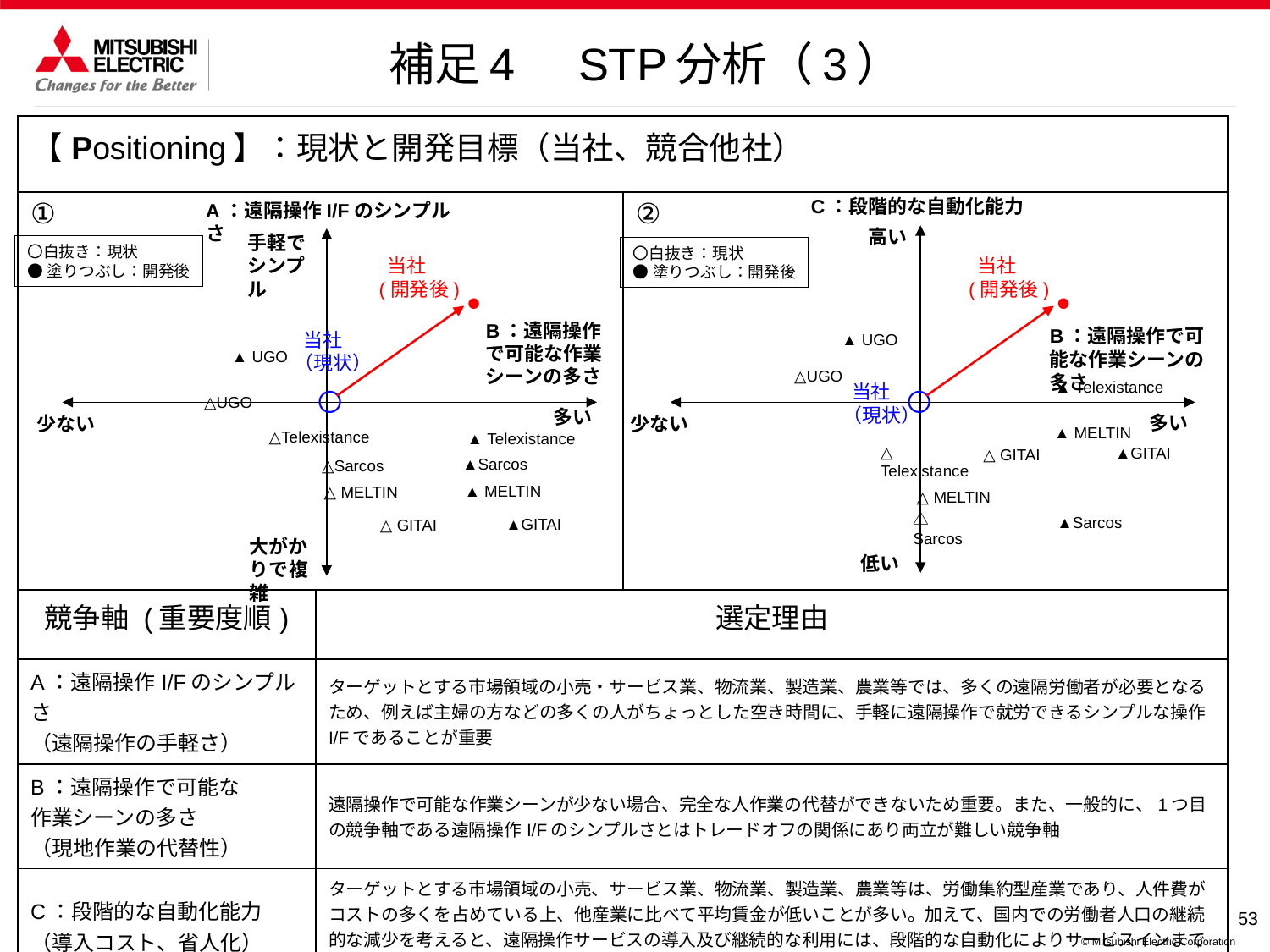

補足4　STP分析（3）
| 【Positioning】：現状と開発目標（当社、競合他社） |  |  |
| --- | --- | --- |
| ① |  | ② |
| 競争軸 (重要度順) | 選定理由 |  |
| A：遠隔操作I/Fのシンプルさ （遠隔操作の手軽さ） | ターゲットとする市場領域の小売・サービス業、物流業、製造業、農業等では、多くの遠隔労働者が必要となるため、例えば主婦の方などの多くの人がちょっとした空き時間に、手軽に遠隔操作で就労できるシンプルな操作I/Fであることが重要 |  |
| B：遠隔操作で可能な 作業シーンの多さ （現地作業の代替性） | 遠隔操作で可能な作業シーンが少ない場合、完全な人作業の代替ができないため重要。また、一般的に、1つ目の競争軸である遠隔操作I/Fのシンプルさとはトレードオフの関係にあり両立が難しい競争軸 |  |
| C：段階的な自動化能力 （導入コスト、省人化） | ターゲットとする市場領域の小売、サービス業、物流業、製造業、農業等は、労働集約型産業であり、人件費がコストの多くを占めている上、他産業に比べて平均賃金が低いことが多い。加えて、国内での労働者人口の継続的な減少を考えると、遠隔操作サービスの導入及び継続的な利用には、段階的な自動化によりサービスインまでの導入コストを抑えながら、省人化を実現できることが重要 |  |
C：段階的な自動化能力
A：遠隔操作I/Fのシンプルさ
高い
手軽でシンプル
B：遠隔操作で可能な作業シーンの多さ
〇白抜き：現状
●塗りつぶし：開発後
〇白抜き：現状
●塗りつぶし：開発後
　当社
  (開発後)
　当社
  (開発後)
●
●
B：遠隔操作で可能な作業シーンの多さ
 当社
（現状）
▲ UGO
▲ UGO
△UGO
▲ Telexistance
 当社
（現状）
〇
〇
△UGO
多い
多い
少ない
少ない
▲ MELTIN
△Telexistance
▲ Telexistance
△
Telexistance
▲GITAI
△ GITAI
▲Sarcos
△Sarcos
▲ MELTIN
△ MELTIN
△ MELTIN
△
Sarcos
▲Sarcos
▲GITAI
△ GITAI
大がかりで複雑
低い